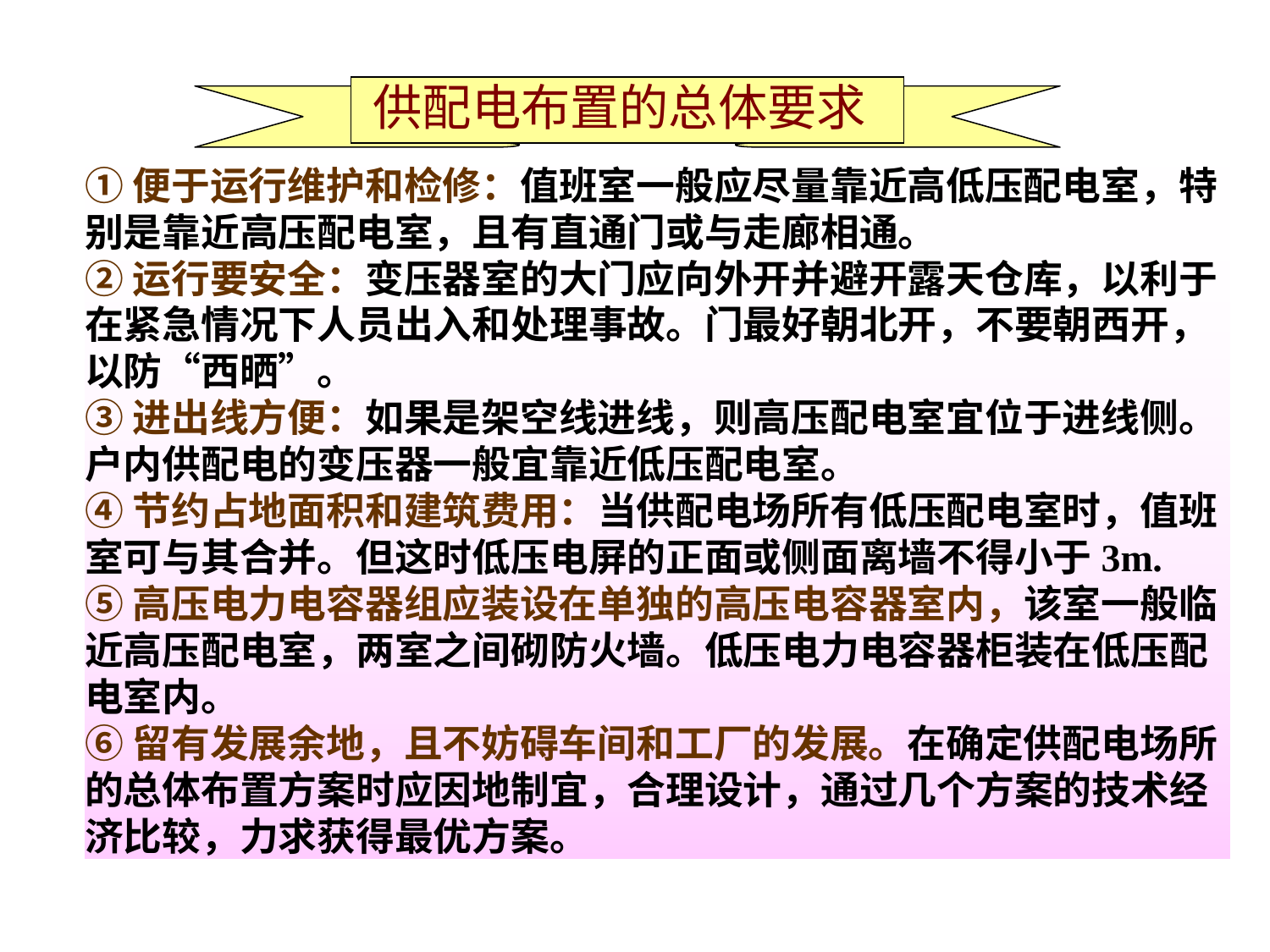

供配电布置的总体要求

①便于运行维护和检修：值班室一般应尽量靠近高低压配电室，特别是靠近高压配电室，且有直通门或与走廊相通。
②运行要安全：变压器室的大门应向外开并避开露天仓库，以利于在紧急情况下人员出入和处理事故。门最好朝北开，不要朝西开，以防“西晒”。
③进出线方便：如果是架空线进线，则高压配电室宜位于进线侧。户内供配电的变压器一般宜靠近低压配电室。
④节约占地面积和建筑费用：当供配电场所有低压配电室时，值班室可与其合并。但这时低压电屏的正面或侧面离墙不得小于3m.
⑤高压电力电容器组应装设在单独的高压电容器室内，该室一般临近高压配电室，两室之间砌防火墙。低压电力电容器柜装在低压配电室内。
⑥留有发展余地，且不妨碍车间和工厂的发展。在确定供配电场所
的总体布置方案时应因地制宜，合理设计，通过几个方案的技术经
济比较，力求获得最优方案。